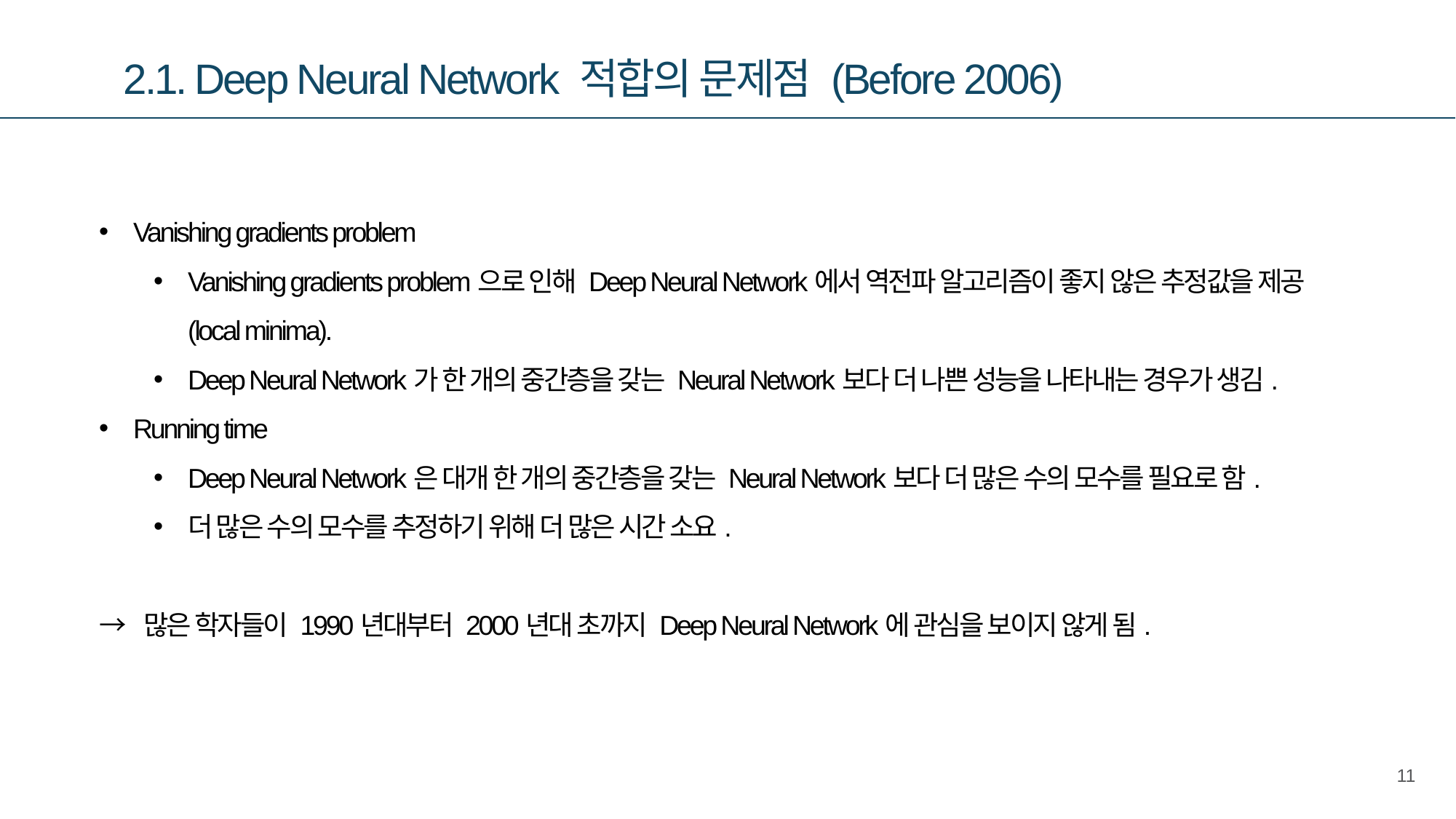

2.1. Deep Neural Network 적합의 문제점 (Before 2006)
Vanishing gradients problem
Vanishing gradients problem으로 인해 Deep Neural Network에서 역전파 알고리즘이 좋지 않은 추정값을 제공 (local minima).
Deep Neural Network가 한 개의 중간층을 갖는 Neural Network보다 더 나쁜 성능을 나타내는 경우가 생김.
Running time
Deep Neural Network은 대개 한 개의 중간층을 갖는 Neural Network보다 더 많은 수의 모수를 필요로 함.
더 많은 수의 모수를 추정하기 위해 더 많은 시간 소요.

→  많은 학자들이 1990년대부터 2000년대 초까지 Deep Neural Network에 관심을 보이지 않게 됨.